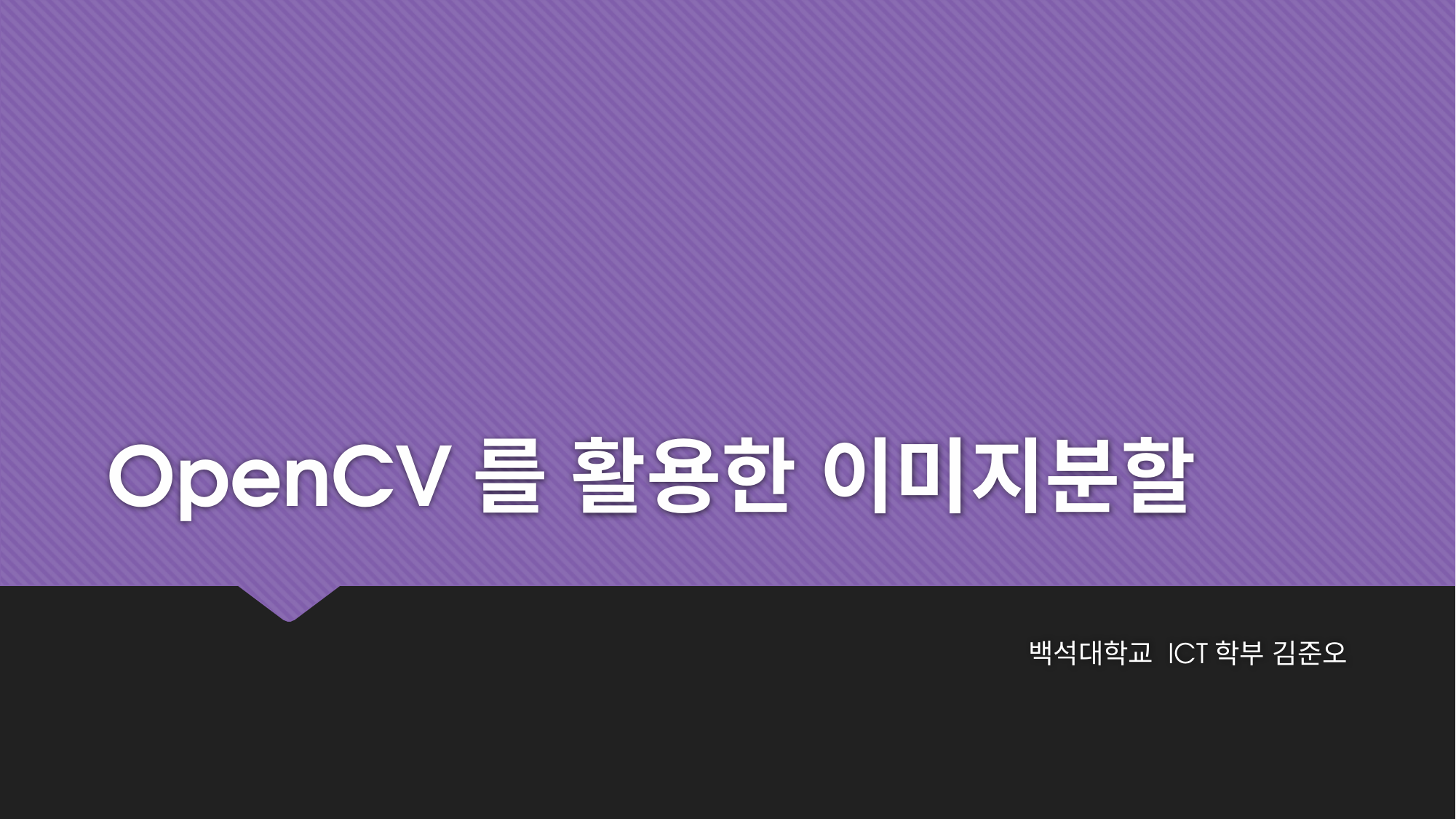

# OpenCV를 활용한 이미지분할
백석대학교 ICT학부 김준오